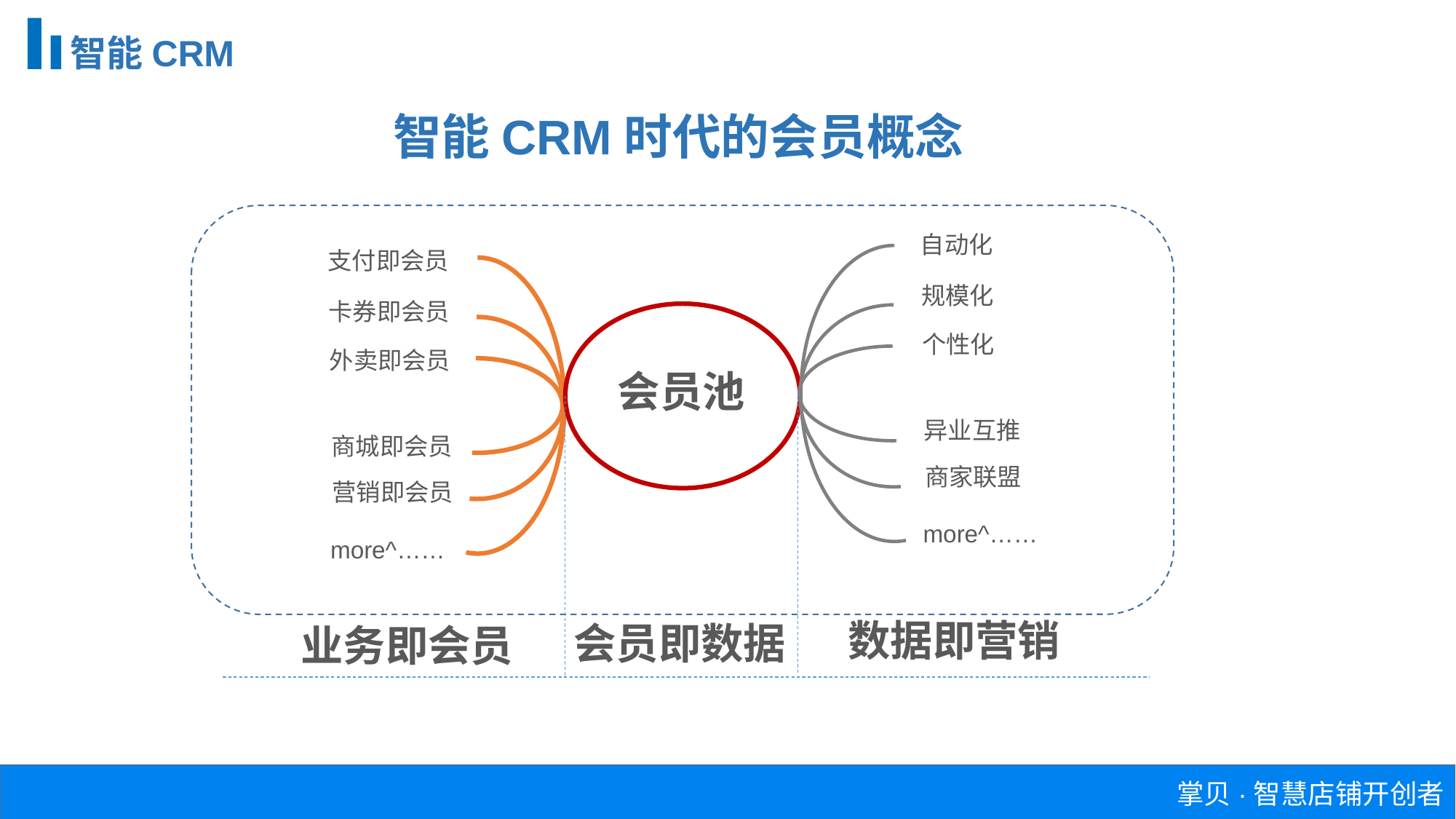

智能CRM

智能CRM时代的会员概念

自动化
支付即会员

规模化
卡券即会员

个性化
外卖即会员

会员池
异业互推
商城即会员
商家联盟
营销即会员
more^……
more^……
数据即营销
会员即数据
业务即会员